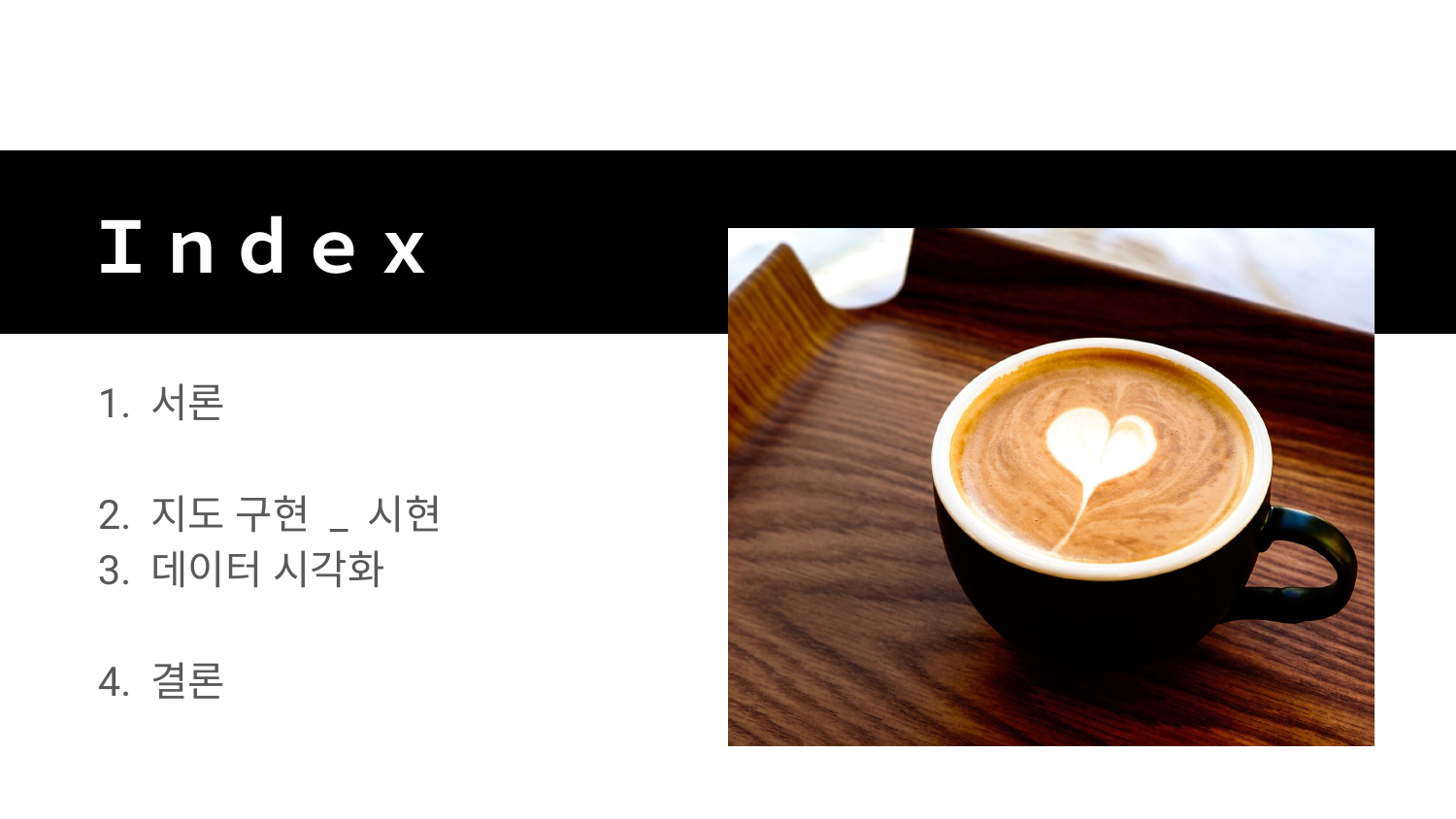

Ｉｎｄｅｘ

1. 서론

2. 지도 구현 _ 시현
3. 데이터 시각화

4. 결론